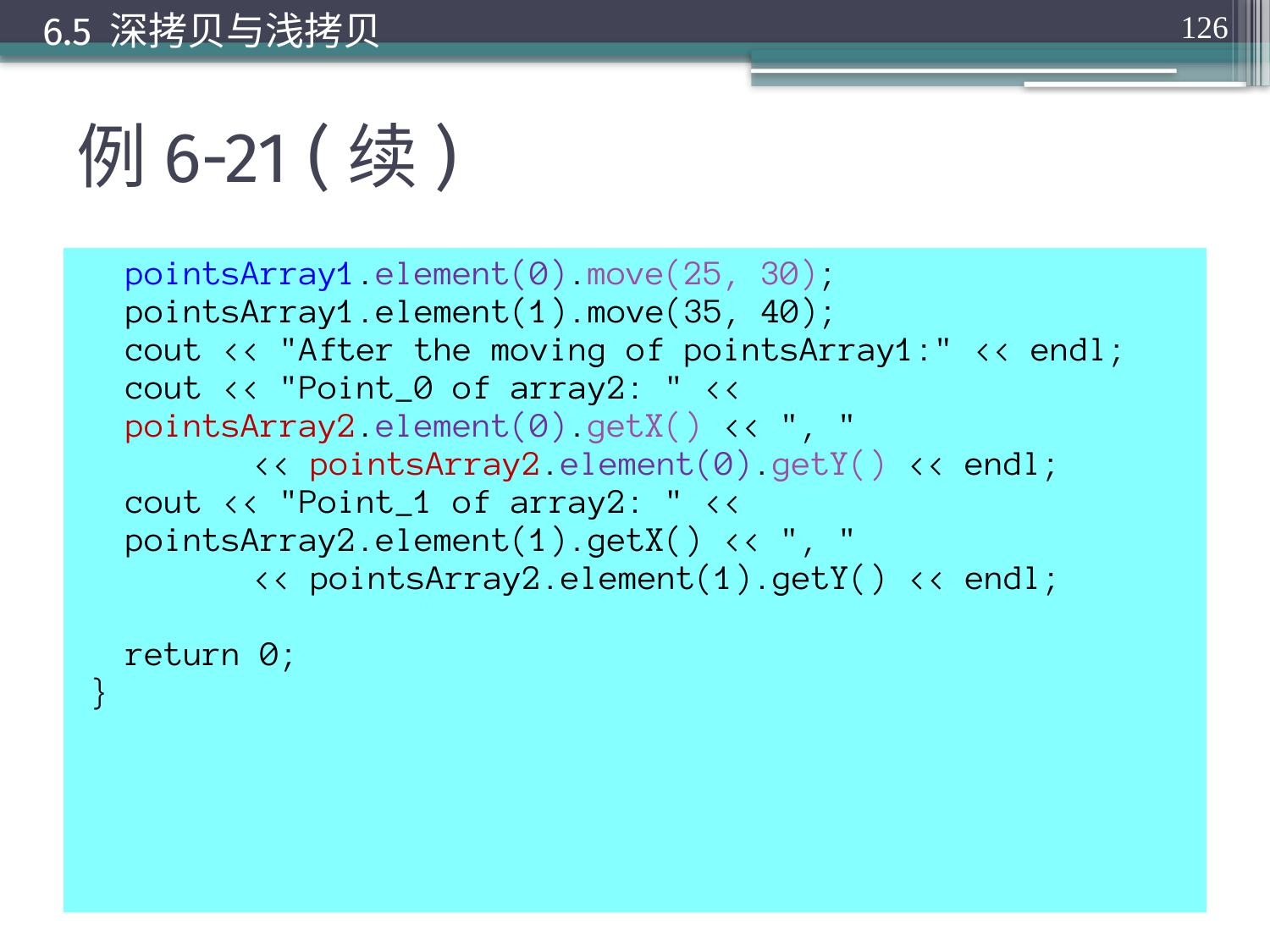

6.5 深拷贝与浅拷贝
126
# 例6-21 (续)
	pointsArray1.element(0).move(25, 30);
	pointsArray1.element(1).move(35, 40);
	cout << "After the moving of pointsArray1:" << endl;
	cout << "Point_0 of array2: " << pointsArray2.element(0).getX() << ", "
		<< pointsArray2.element(0).getY() << endl;
	cout << "Point_1 of array2: " << pointsArray2.element(1).getX() << ", "
		<< pointsArray2.element(1).getY() << endl;

	return 0;
}